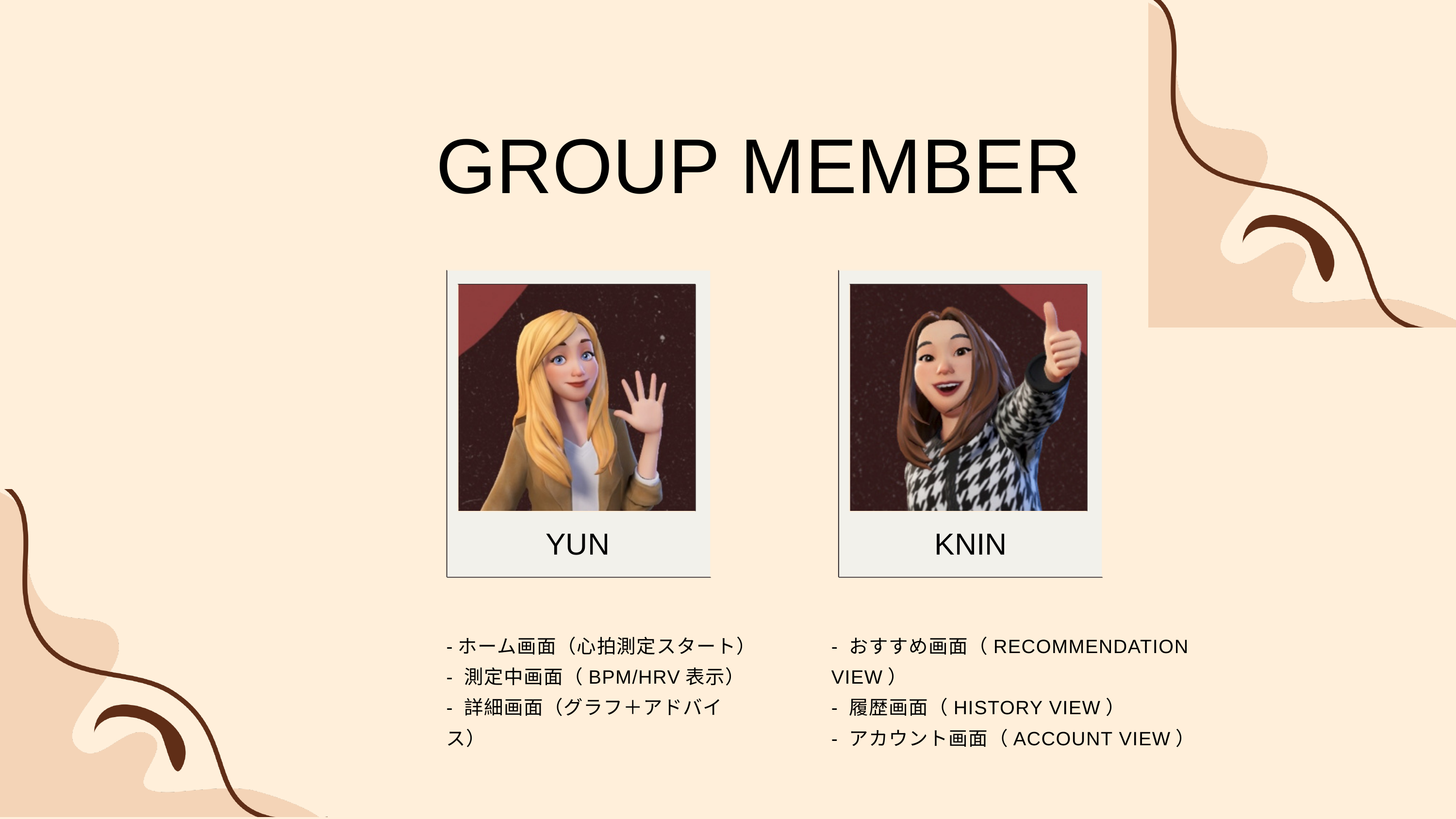

GROUP MEMBER

YUN
KNIN
- おすすめ画面（RECOMMENDATION VIEW）
- 履歴画面（HISTORY VIEW）
- アカウント画面（ACCOUNT VIEW）
-ホーム画面（心拍測定スタート）
- 測定中画面（BPM/HRV表示）
- 詳細画面（グラフ＋アドバイス）